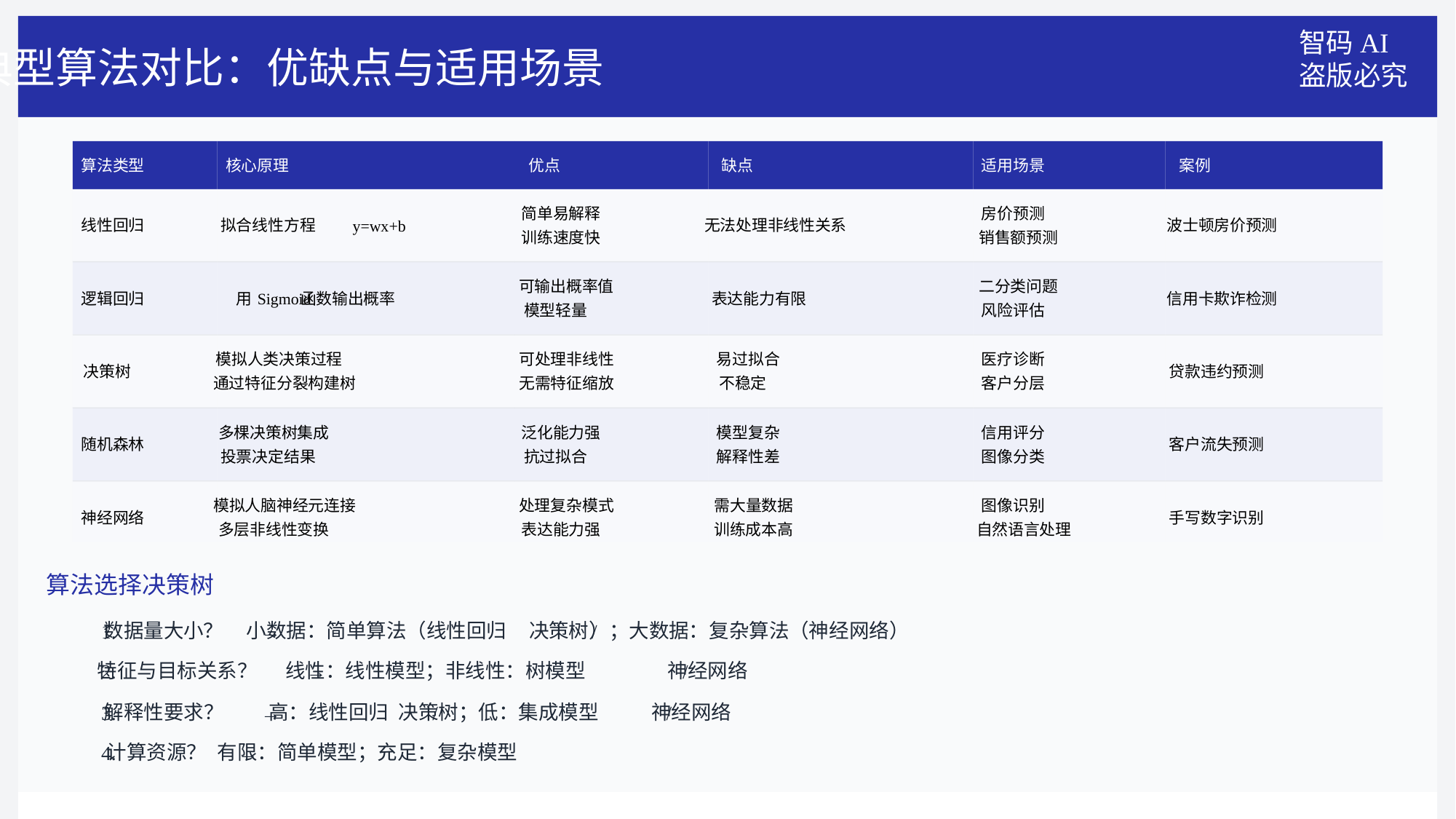

智码AI
盗版必究
典型算法对⽐：优缺点与适⽤场景

算法类型
核⼼原理
优点
缺点
适⽤场景
案例

简单易解释
房价预测
线性回归
拟合线性⽅程
⽆法处理⾮线性关系
波⼠顿房价预测
 y=wx+b
训练速度快
销售额预测

可输出概率值
⼆分类问题
逻辑回归
⽤
函数输出概率
表达能⼒有限
信⽤卡欺诈检测
Sigmoid
模型轻量
⻛险评估

模拟⼈类决策过程
可处理⾮线性
易过拟合
医疗诊断
决策树
贷款违约预测
通过特征分裂构建树
⽆需特征缩放
不稳定
客⼾分层

多棵决策树集成
泛化能⼒强
模型复杂
信⽤评分
随机森林
客⼾流失预测
投票决定结果
抗过拟合
解释性差
图像分类

模拟⼈脑神经元连接
处理复杂模式
需⼤量数据
图像识别
神经⽹络
⼿写数字识别
多层⾮线性变换
表达能⼒强
训练成本⾼
⾃然语⾔处理
算法选择决策树
数据量⼤⼩？
⼩数据：简单算法（线性回归
决策树）；⼤数据：复杂算法（神经⽹络）
1.
→
/
特征与⽬标关系？
线性：线性模型；⾮线性：树模型
神经⽹络
2.
→
/
解释性要求？
⾼：线性回归
决策树；低：集成模型
神经⽹络
3.
→
/
/
计算资源？
有限：简单模型；充⾜：复杂模型
4.
→